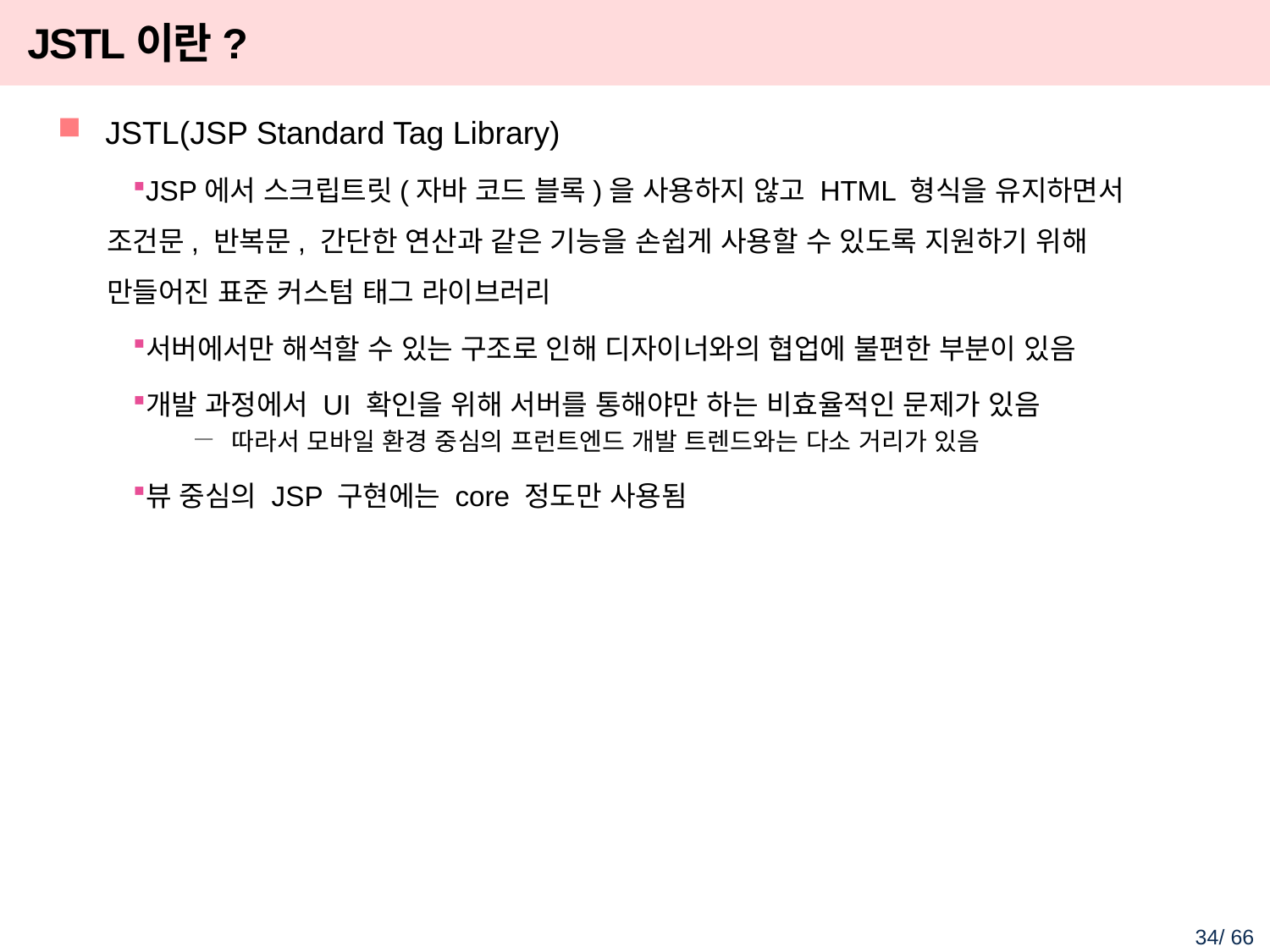

# JSTL이란?
JSTL(JSP Standard Tag Library)
JSP에서 스크립트릿(자바 코드 블록)을 사용하지 않고 HTML 형식을 유지하면서 조건문, 반복문, 간단한 연산과 같은 기능을 손쉽게 사용할 수 있도록 지원하기 위해 만들어진 표준 커스텀 태그 라이브러리
서버에서만 해석할 수 있는 구조로 인해 디자이너와의 협업에 불편한 부분이 있음
개발 과정에서 UI 확인을 위해 서버를 통해야만 하는 비효율적인 문제가 있음
따라서 모바일 환경 중심의 프런트엔드 개발 트렌드와는 다소 거리가 있음
뷰 중심의 JSP 구현에는 core 정도만 사용됨